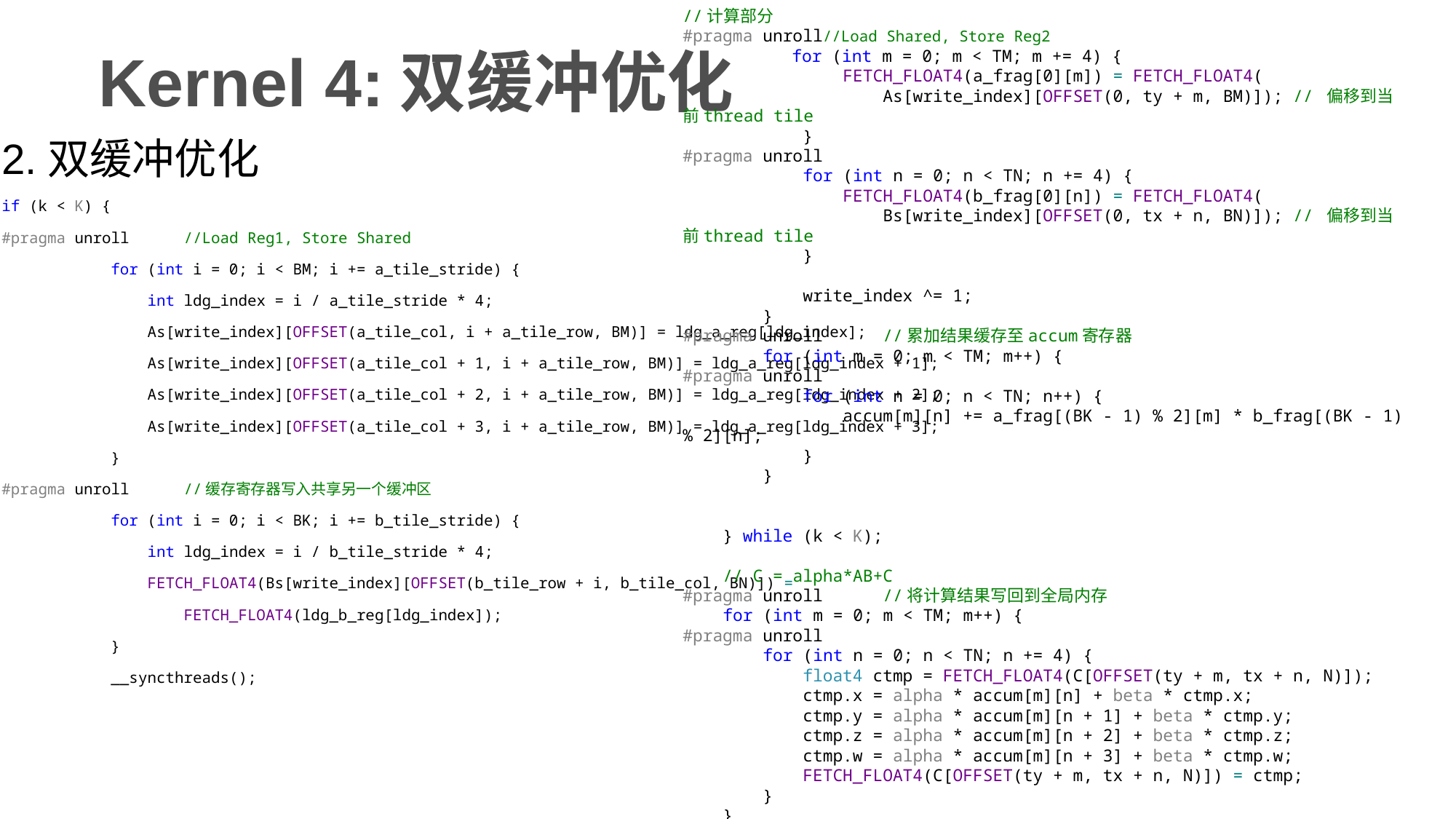

//计算部分
#pragma unroll//Load Shared, Store Reg2
	for (int m = 0; m < TM; m += 4) {
                FETCH_FLOAT4(a_frag[0][m]) = FETCH_FLOAT4(
                    As[write_index][OFFSET(0, ty + m, BM)]); // 偏移到当前thread tile
            }
#pragma unroll
            for (int n = 0; n < TN; n += 4) {
                FETCH_FLOAT4(b_frag[0][n]) = FETCH_FLOAT4(
                    Bs[write_index][OFFSET(0, tx + n, BN)]); // 偏移到当前thread tile
            }

            write_index ^= 1;
        }
#pragma unroll      //累加结果缓存至accum寄存器
        for (int m = 0; m < TM; m++) {
#pragma unroll
            for (int n = 0; n < TN; n++) {
                accum[m][n] += a_frag[(BK - 1) % 2][m] * b_frag[(BK - 1) % 2][n];
            }
        }

    } while (k < K);

    // C = alpha*AB+C
#pragma unroll      //将计算结果写回到全局内存
    for (int m = 0; m < TM; m++) {
#pragma unroll
        for (int n = 0; n < TN; n += 4) {
            float4 ctmp = FETCH_FLOAT4(C[OFFSET(ty + m, tx + n, N)]);
            ctmp.x = alpha * accum[m][n] + beta * ctmp.x;
            ctmp.y = alpha * accum[m][n + 1] + beta * ctmp.y;
            ctmp.z = alpha * accum[m][n + 2] + beta * ctmp.z;
            ctmp.w = alpha * accum[m][n + 3] + beta * ctmp.w;
            FETCH_FLOAT4(C[OFFSET(ty + m, tx + n, N)]) = ctmp;
        }
    }
}
# Kernel 4:双缓冲优化
2.双缓冲优化
if (k < K) {
#pragma unroll      //Load Reg1, Store Shared
            for (int i = 0; i < BM; i += a_tile_stride) {
                int ldg_index = i / a_tile_stride * 4;
                As[write_index][OFFSET(a_tile_col, i + a_tile_row, BM)] = ldg_a_reg[ldg_index];
                As[write_index][OFFSET(a_tile_col + 1, i + a_tile_row, BM)] = ldg_a_reg[ldg_index + 1];
                As[write_index][OFFSET(a_tile_col + 2, i + a_tile_row, BM)] = ldg_a_reg[ldg_index + 2];
                As[write_index][OFFSET(a_tile_col + 3, i + a_tile_row, BM)] = ldg_a_reg[ldg_index + 3];
            }
#pragma unroll      //缓存寄存器写入共享另一个缓冲区
            for (int i = 0; i < BK; i += b_tile_stride) {
                int ldg_index = i / b_tile_stride * 4;
                FETCH_FLOAT4(Bs[write_index][OFFSET(b_tile_row + i, b_tile_col, BN)]) =
                    FETCH_FLOAT4(ldg_b_reg[ldg_index]);
            }
            __syncthreads();